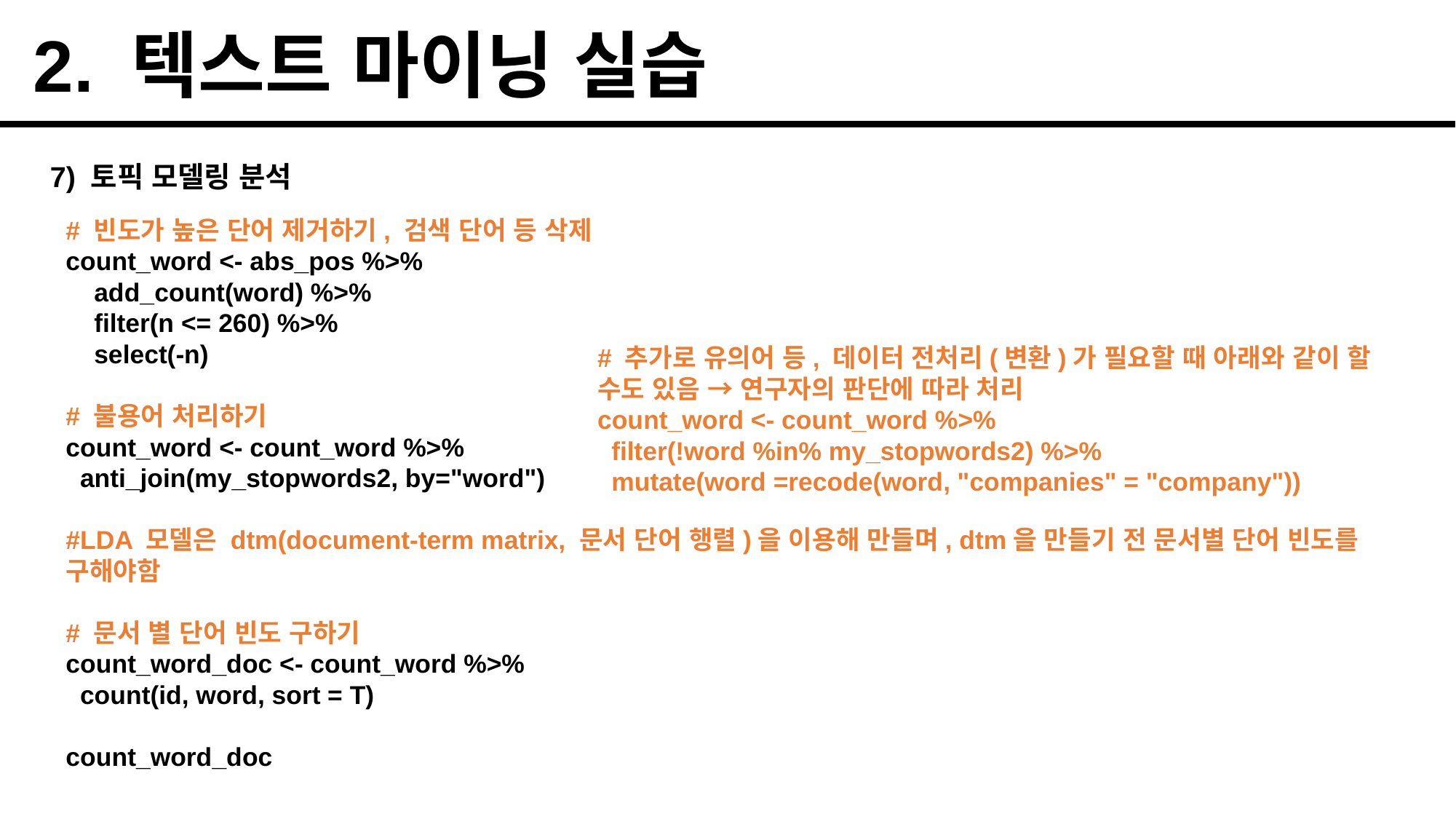

2. 텍스트 마이닝 실습
7) 토픽 모델링 분석
# 빈도가 높은 단어 제거하기, 검색 단어 등 삭제
count_word <- abs_pos %>%
    add_count(word) %>%
    filter(n <= 260) %>%
    select(-n)

# 불용어 처리하기
count_word <- count_word %>%
  anti_join(my_stopwords2, by="word")

#LDA 모델은 dtm(document-term matrix, 문서 단어 행렬)을 이용해 만들며, dtm을 만들기 전 문서별 단어 빈도를 구해야함

# 문서 별 단어 빈도 구하기
count_word_doc <- count_word %>%
  count(id, word, sort = T)

count_word_doc
# 추가로 유의어 등, 데이터 전처리(변환)가 필요할 때 아래와 같이 할 수도 있음 → 연구자의 판단에 따라 처리
count_word <- count_word %>%
  filter(!word %in% my_stopwords2) %>%
  mutate(word =recode(word, "companies" = "company"))